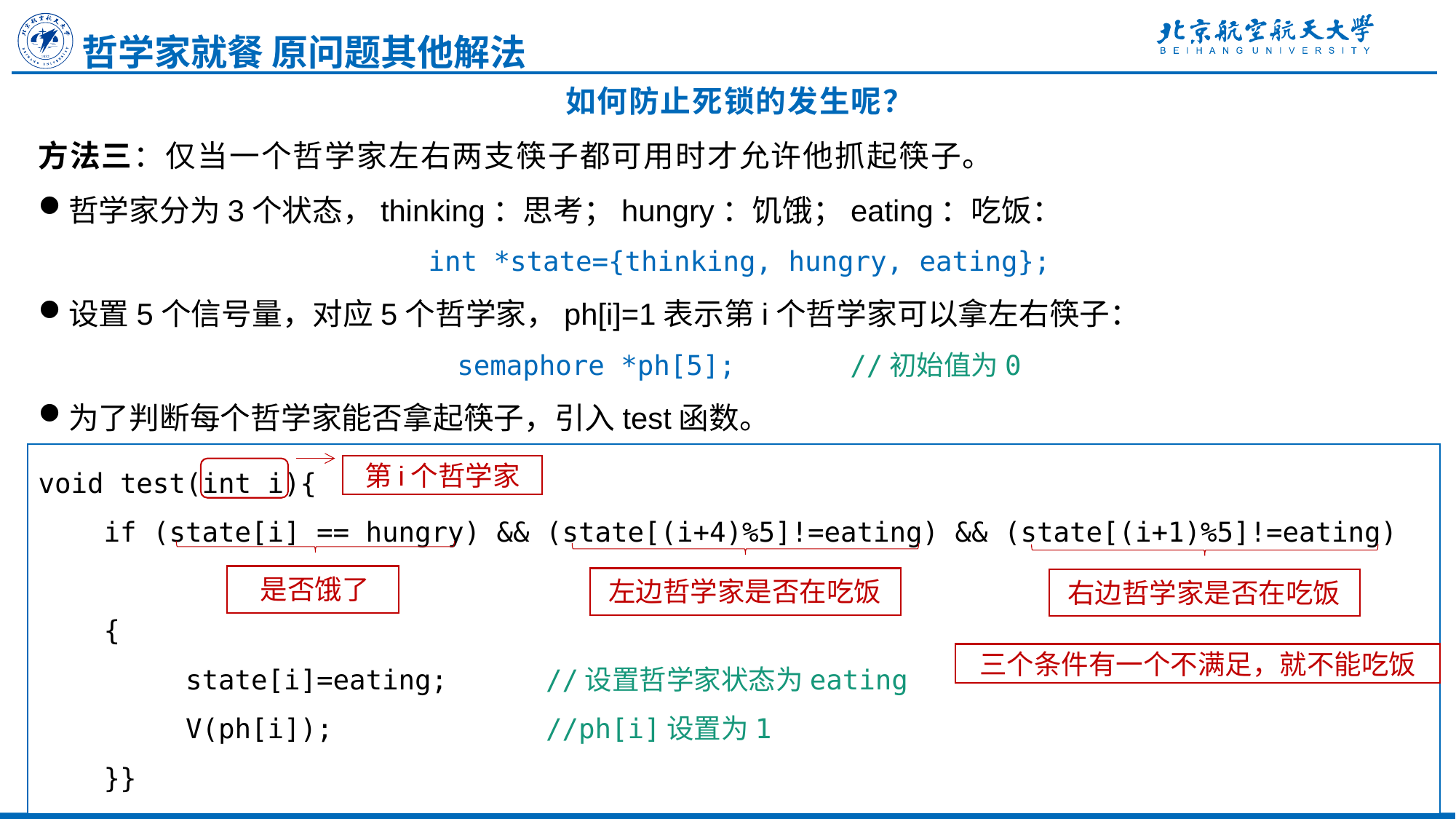

哲学家就餐 原问题其他解法
如何防止死锁的发生呢？
方法三：仅当一个哲学家左右两支筷子都可用时才允许他抓起筷子。
哲学家分为3个状态，thinking：思考；hungry：饥饿；eating：吃饭：
int *state={thinking, hungry, eating};
设置5个信号量，对应5个哲学家，ph[i]=1表示第i个哲学家可以拿左右筷子：
semaphore *ph[5];       //初始值为0
为了判断每个哲学家能否拿起筷子，引入test函数。

void test(int i){
    if (state[i] == hungry) && (state[(i+4)%5]!=eating) && (state[(i+1)%5]!=eating)

    {
         state[i]=eating;      //设置哲学家状态为eating
         V(ph[i]);             //ph[i]设置为1
    }}
第i个哲学家

是否饿了

左边哲学家是否在吃饭

右边哲学家是否在吃饭
三个条件有一个不满足，就不能吃饭
5